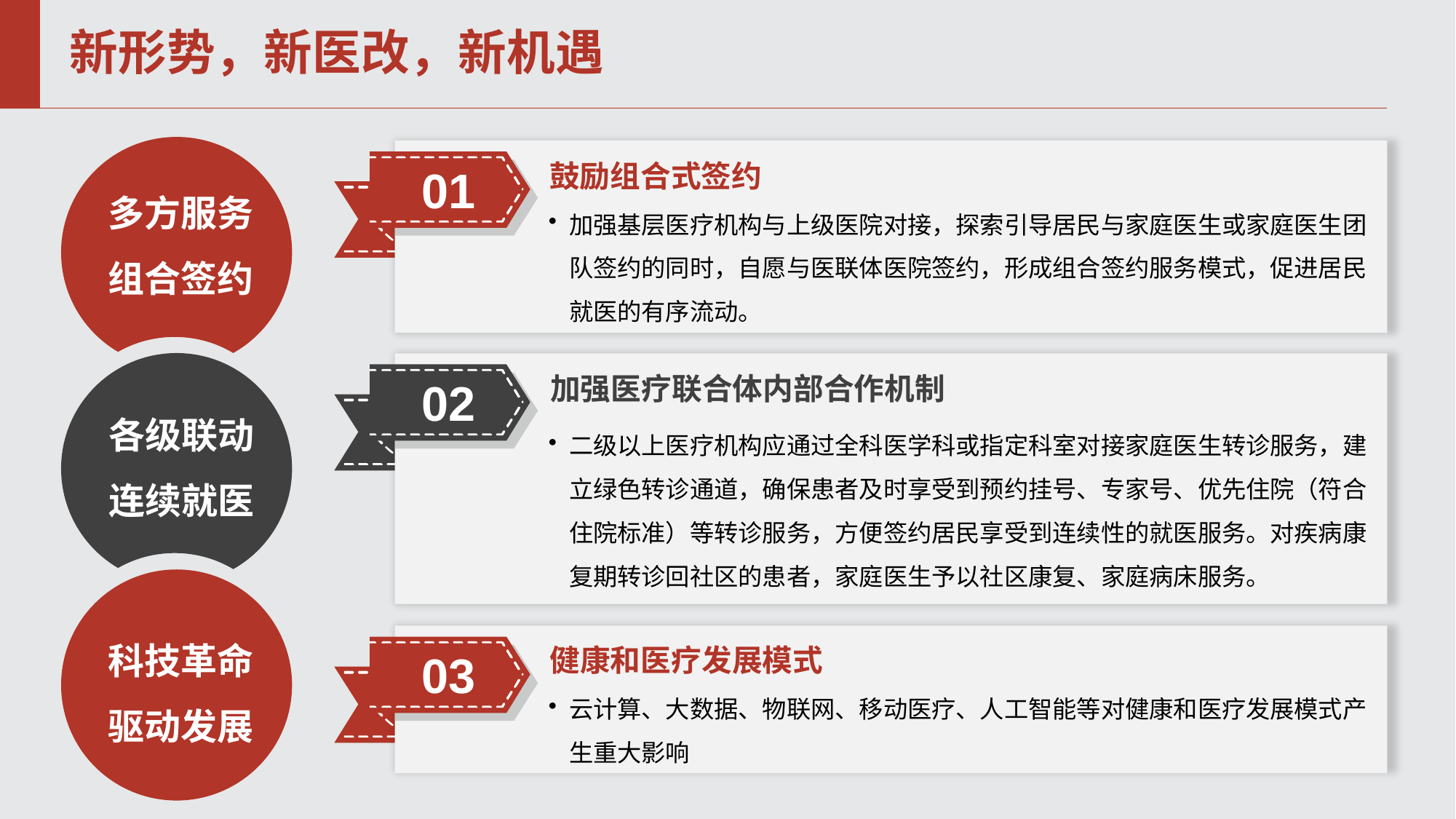

# 新形势，新医改，新机遇

鼓励组合式签约
01

加强基层医疗机构与上级医院对接，探索引导居民与家庭医生或家庭医生团队签约的同时，自愿与医联体医院签约，形成组合签约服务模式，促进居民就医的有序流动。

多方服务
组合签约

加强医疗联合体内部合作机制
02

二级以上医疗机构应通过全科医学科或指定科室对接家庭医生转诊服务，建立绿色转诊通道，确保患者及时享受到预约挂号、专家号、优先住院（符合住院标准）等转诊服务，方便签约居民享受到连续性的就医服务。对疾病康复期转诊回社区的患者，家庭医生予以社区康复、家庭病床服务。

各级联动
连续就医
科技革命
驱动发展

健康和医疗发展模式

03

云计算、大数据、物联网、移动医疗、人工智能等对健康和医疗发展模式产生重大影响